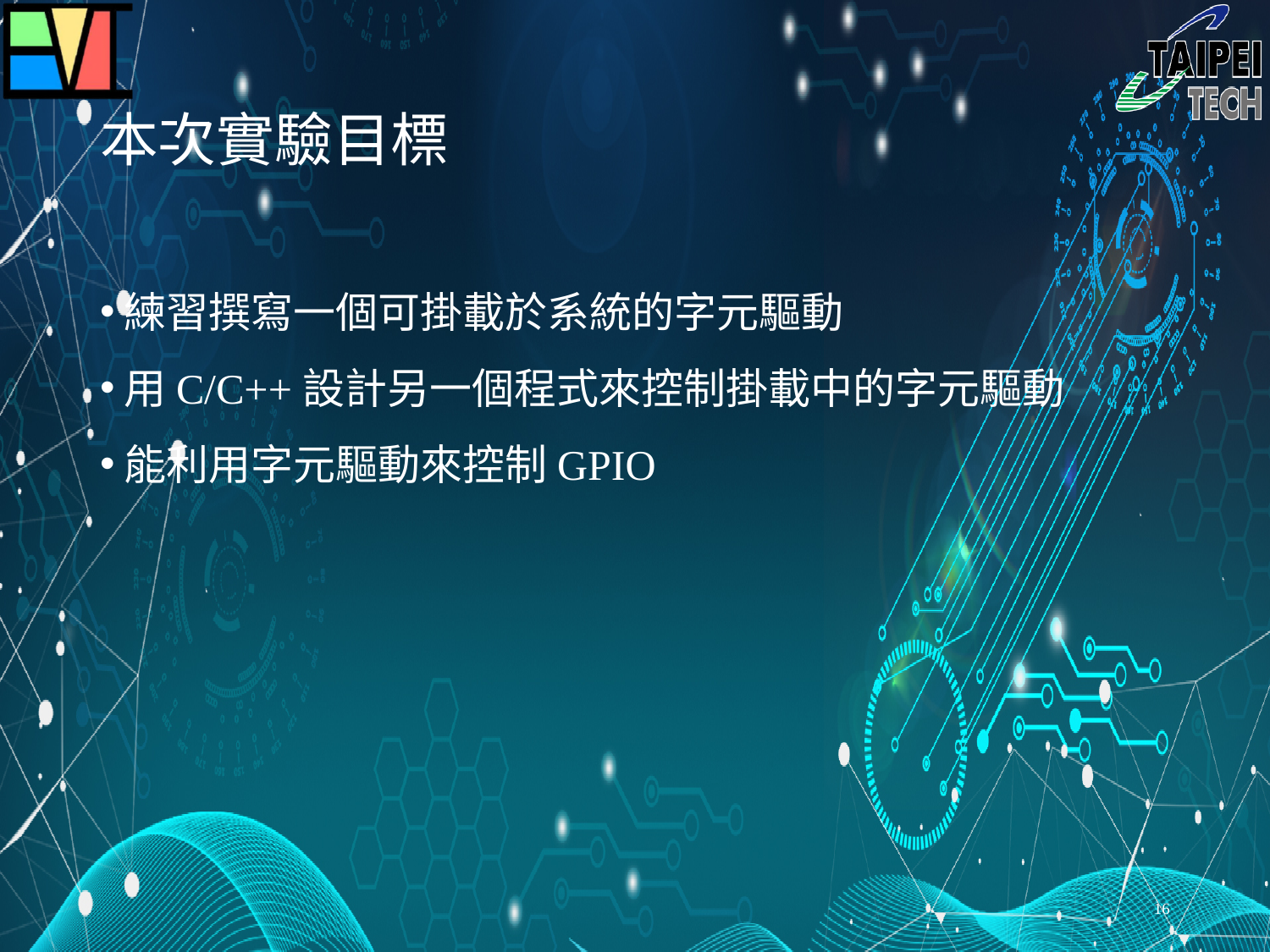

# 本次實驗目標
練習撰寫一個可掛載於系統的字元驅動
用C/C++設計另一個程式來控制掛載中的字元驅動
能利用字元驅動來控制GPIO

16